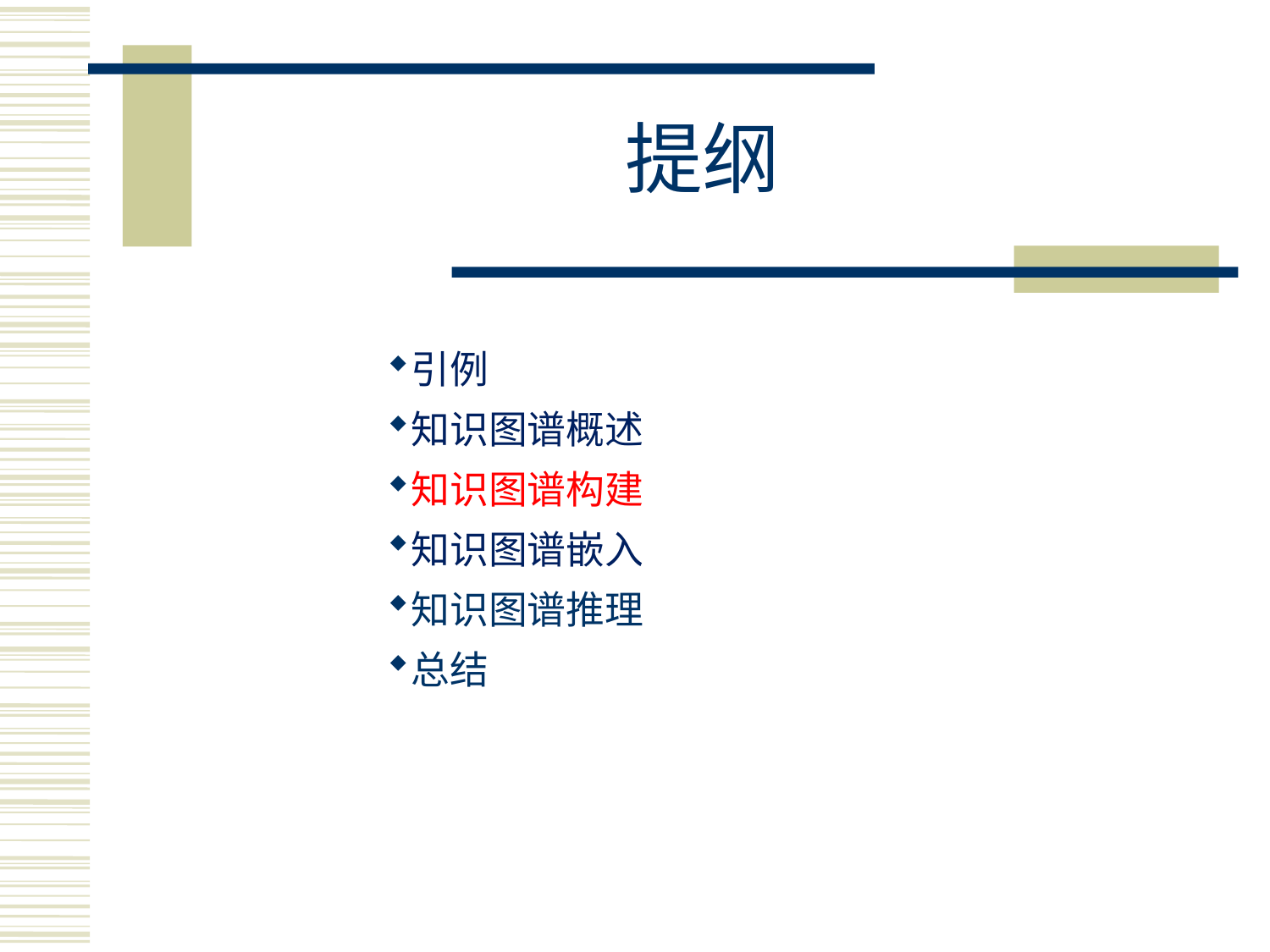

# 提纲
引例
知识图谱概述
知识图谱构建
知识图谱嵌入
知识图谱推理
总结